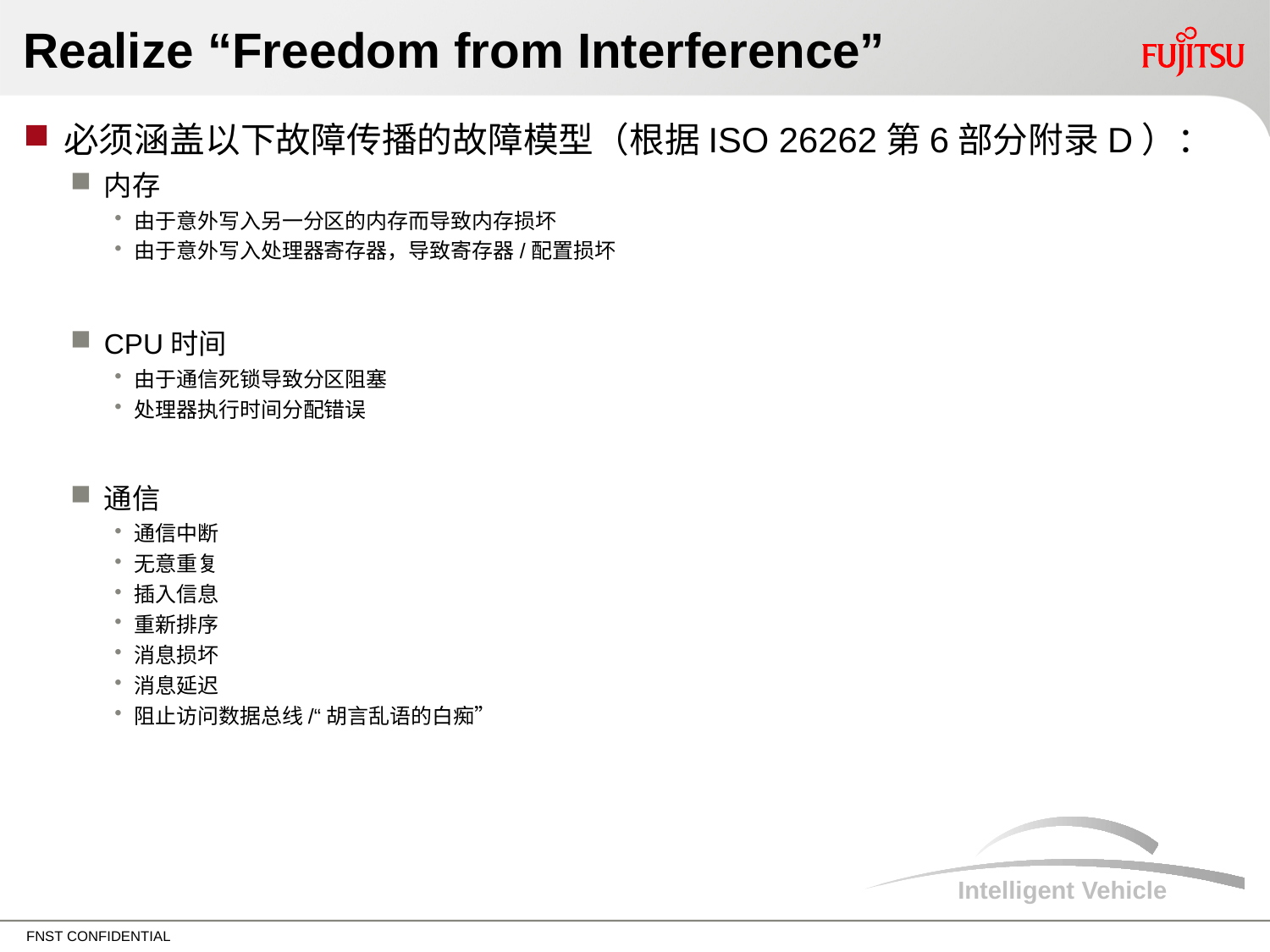

# Realize “Freedom from Interference”
必须涵盖以下故障传播的故障模型（根据ISO 26262第6部分附录D）：
内存
由于意外写入另一分区的内存而导致内存损坏
由于意外写入处理器寄存器，导致寄存器/配置损坏

CPU时间
由于通信死锁导致分区阻塞
处理器执行时间分配错误

通信
通信中断
无意重复
插入信息
重新排序
消息损坏
消息延迟
阻止访问数据总线/“胡言乱语的白痴”